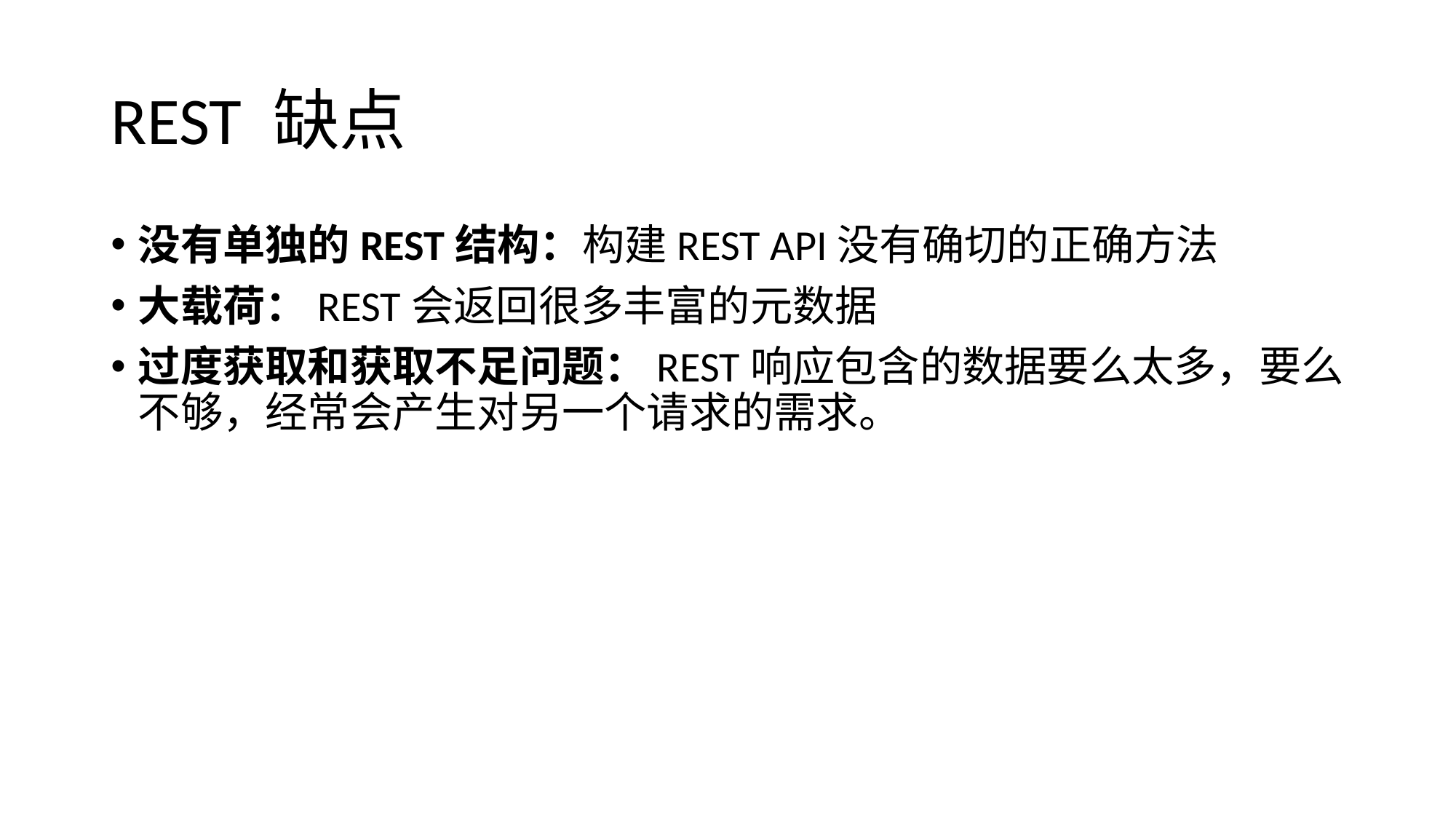

# REST 缺点
没有单独的REST结构：构建REST API没有确切的正确方法
大载荷：REST会返回很多丰富的元数据
过度获取和获取不足问题：REST响应包含的数据要么太多，要么不够，经常会产生对另一个请求的需求。